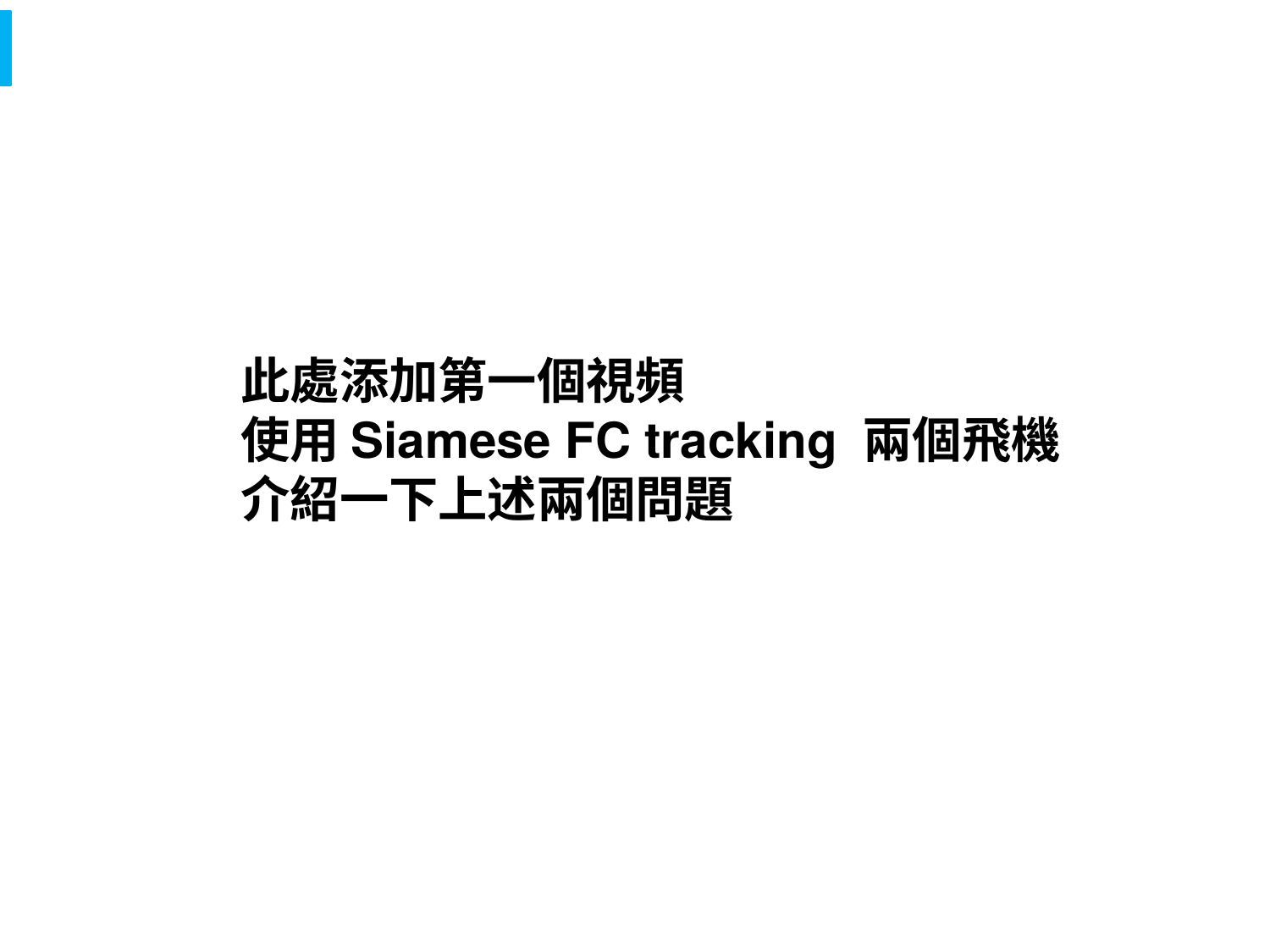

# 此處添加第一個視頻 使用Siamese FC tracking 兩個飛機 介紹一下上述兩個問題